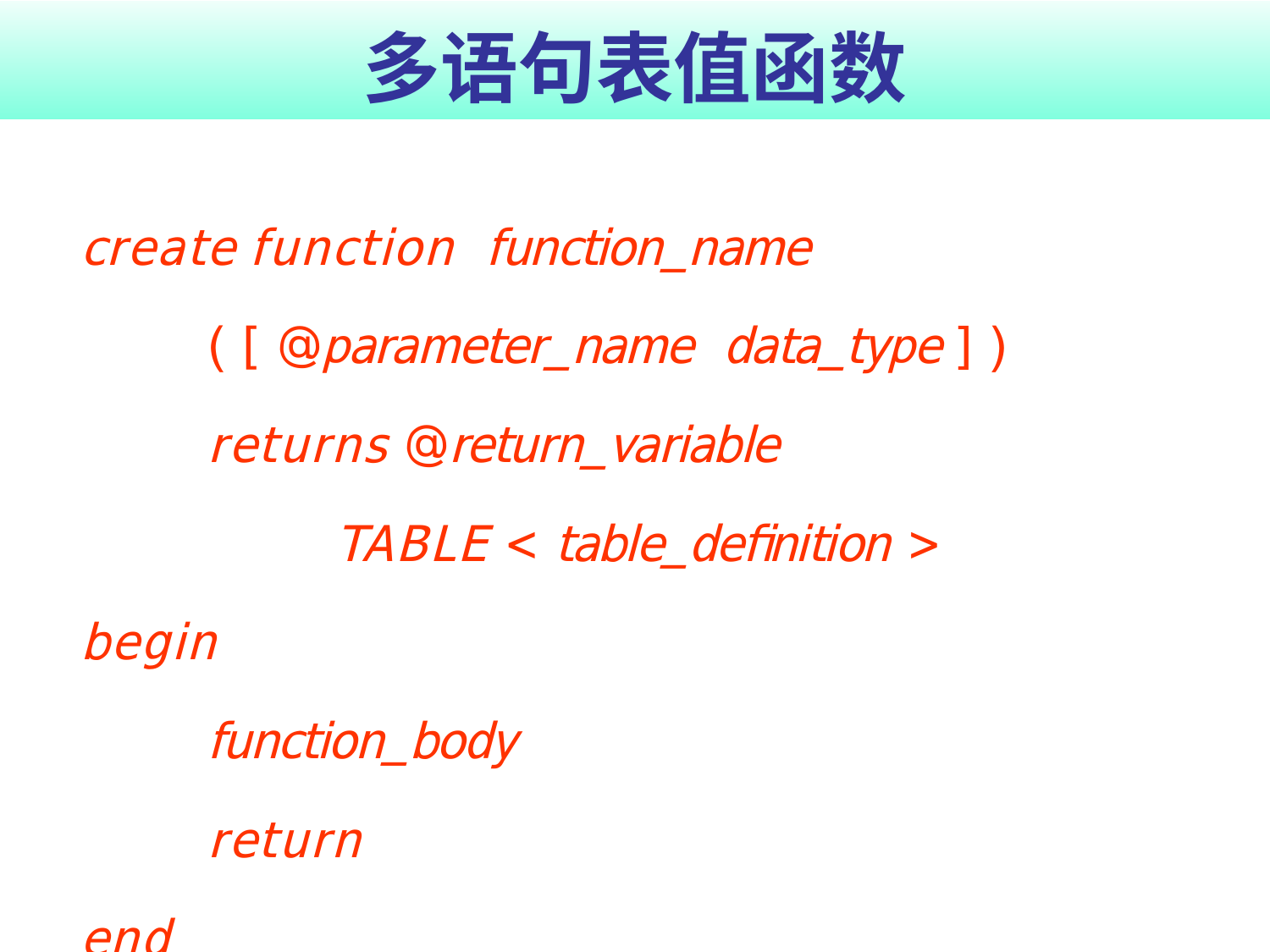

# 多语句表值函数
	create function  function_name
		( [ @parameter_name  data_type ] )
		returns @return_variable
			TABLE < table_definition >
	begin
		function_body
    	return
	end